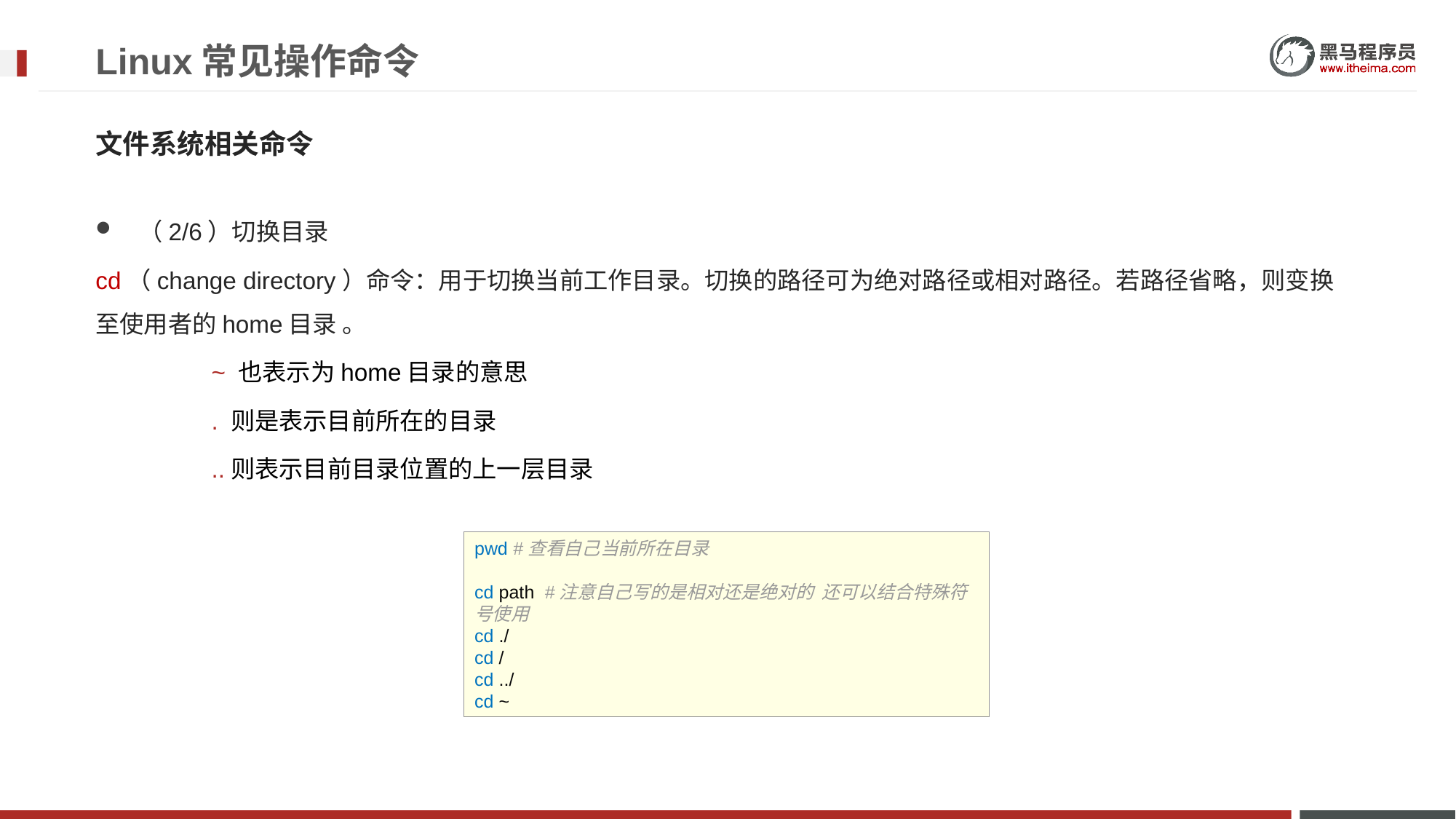

# Linux常见操作命令
文件系统相关命令
（2/6）切换目录
cd（change directory）命令：用于切换当前工作目录。切换的路径可为绝对路径或相对路径。若路径省略，则变换至使用者的home目录 。
	 ~ 也表示为home目录的意思
	 . 则是表示目前所在的目录
	 ..则表示目前目录位置的上一层目录
pwd #查看自己当前所在目录
cd path  #注意自己写的是相对还是绝对的  还可以结合特殊符号使用
cd ./
cd /
cd ../
cd ~